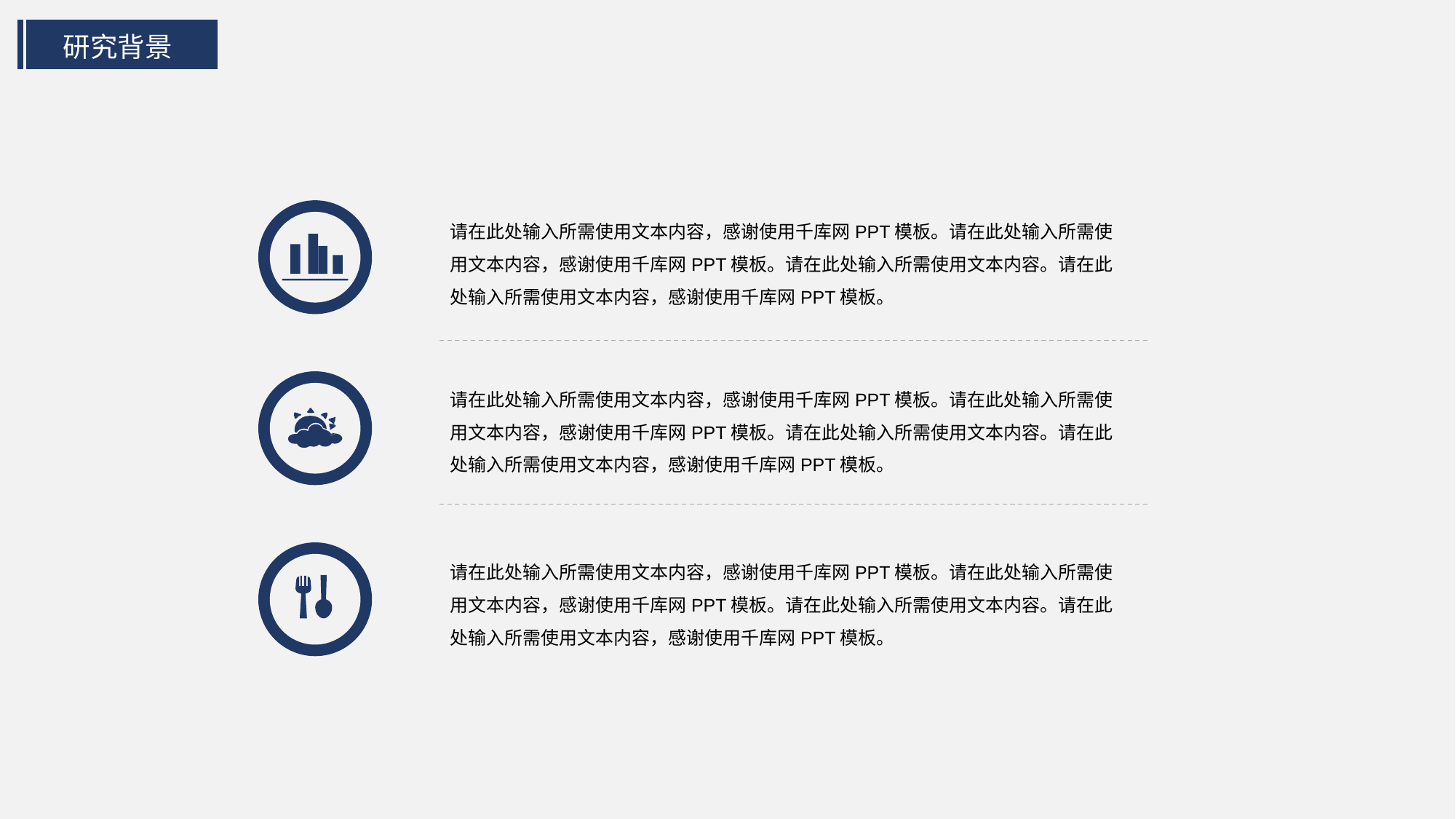

研究背景

请在此处输入所需使用文本内容，感谢使用千库网PPT模板。请在此处输入所需使用文本内容，感谢使用千库网PPT模板。请在此处输入所需使用文本内容。请在此处输入所需使用文本内容，感谢使用千库网PPT模板。
请在此处输入所需使用文本内容，感谢使用千库网PPT模板。请在此处输入所需使用文本内容，感谢使用千库网PPT模板。请在此处输入所需使用文本内容。请在此处输入所需使用文本内容，感谢使用千库网PPT模板。
请在此处输入所需使用文本内容，感谢使用千库网PPT模板。请在此处输入所需使用文本内容，感谢使用千库网PPT模板。请在此处输入所需使用文本内容。请在此处输入所需使用文本内容，感谢使用千库网PPT模板。